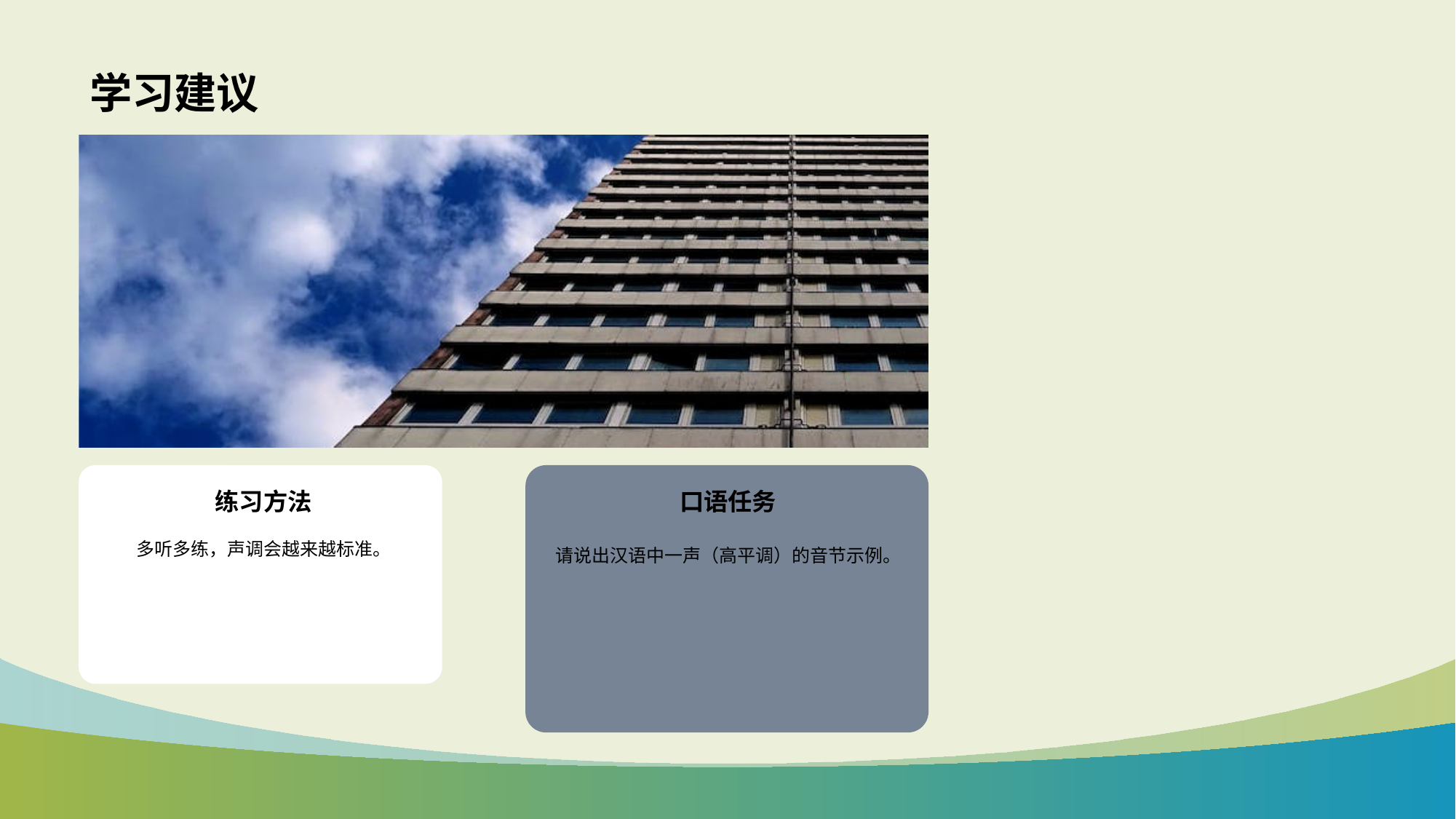

学习建议

练习方法
口语任务
多听多练，声调会越来越标准。
请说出汉语中一声（高平调）的音节示例。